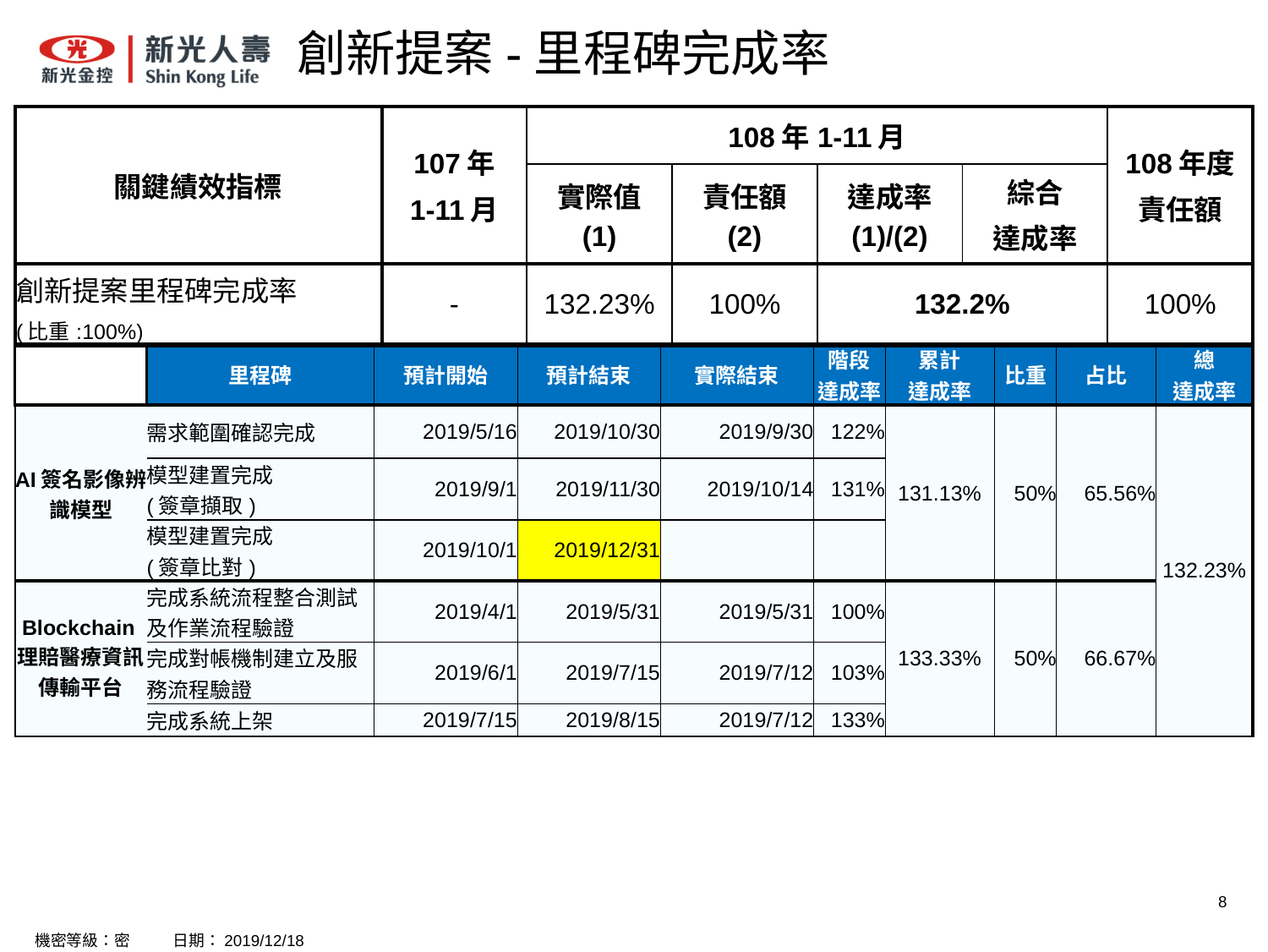

# 創新提案-里程碑完成率
| 關鍵績效指標 | 107年 1-11月 | 108年1-11月 |  |  |  | 108年度 責任額 |
| --- | --- | --- | --- | --- | --- | --- |
|  |  | 實際值 (1) | 責任額 (2) | 達成率 (1)/(2) | 綜合 達成率 |  |
| 創新提案里程碑完成率 | - | 132.23% | 100% | 132.2% |  | 100% |
| (比重:100%) |  |  |  |  |  |  |
|  | 里程碑 | 預計開始 | 預計結束 | 實際結束 | 階段 達成率 | 累計 達成率 | 比重 | 占比 | 總 達成率 |
| --- | --- | --- | --- | --- | --- | --- | --- | --- | --- |
| AI簽名影像辨識模型 | 需求範圍確認完成 | 2019/5/16 | 2019/10/30 | 2019/9/30 | 122% | 131.13% | 50% | 65.56% | 132.23% |
|  | 模型建置完成 (簽章擷取) | 2019/9/1 | 2019/11/30 | 2019/10/14 | 131% |  |  |  |  |
|  | 模型建置完成 (簽章比對) | 2019/10/1 | 2019/12/31 |  |  |  |  |  |  |
| Blockchain理賠醫療資訊傳輸平台 | 完成系統流程整合測試及作業流程驗證 | 2019/4/1 | 2019/5/31 | 2019/5/31 | 100% | 133.33% | 50% | 66.67% |  |
|  | 完成對帳機制建立及服務流程驗證 | 2019/6/1 | 2019/7/15 | 2019/7/12 | 103% |  |  |  |  |
|  | 完成系統上架 | 2019/7/15 | 2019/8/15 | 2019/7/12 | 133% |  |  |  |  |
機密等級：密            日期：2019/12/18